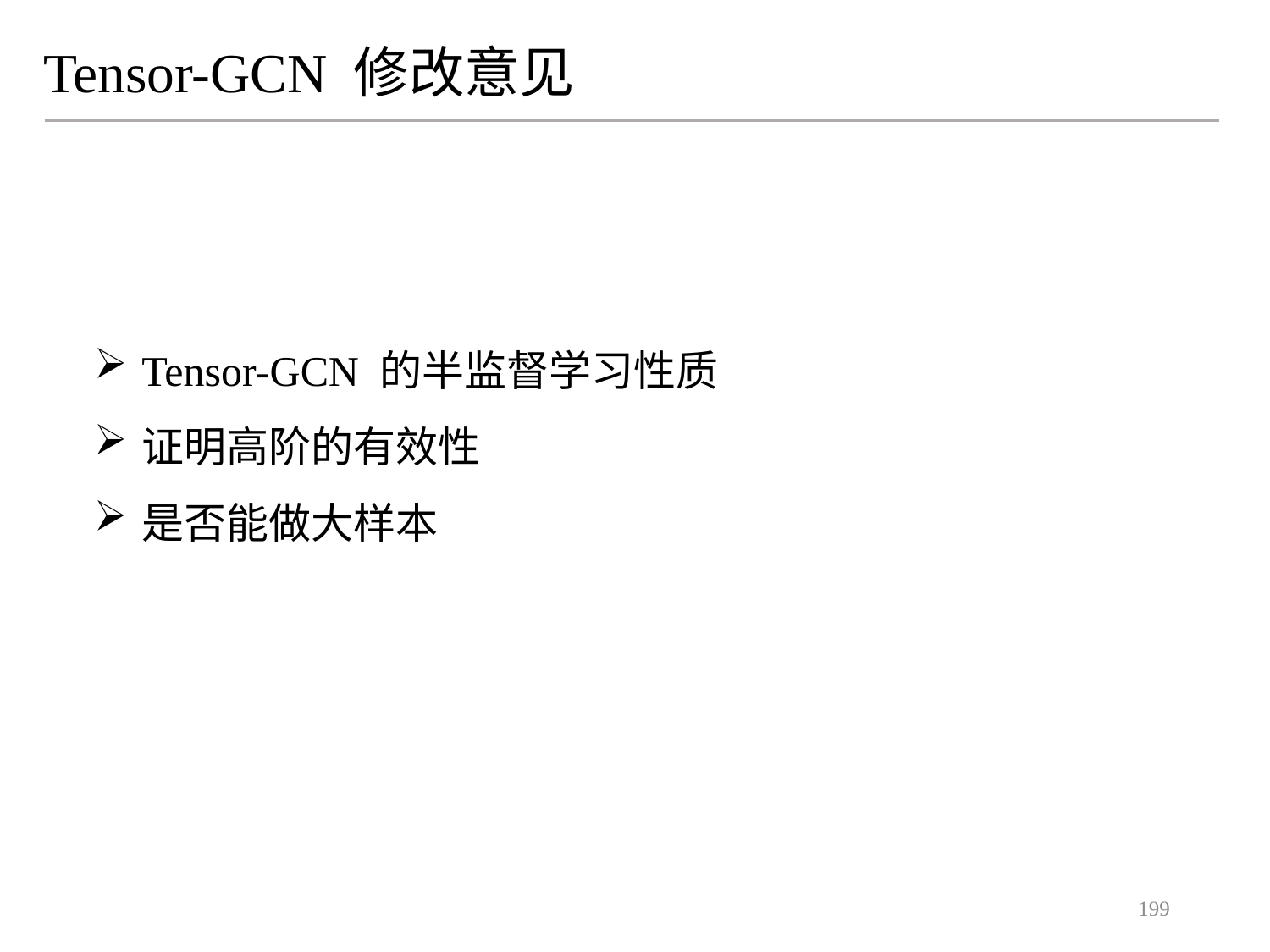

Tensor-GCN 修改意见
Tensor-GCN 的半监督学习性质
证明高阶的有效性
是否能做大样本
199